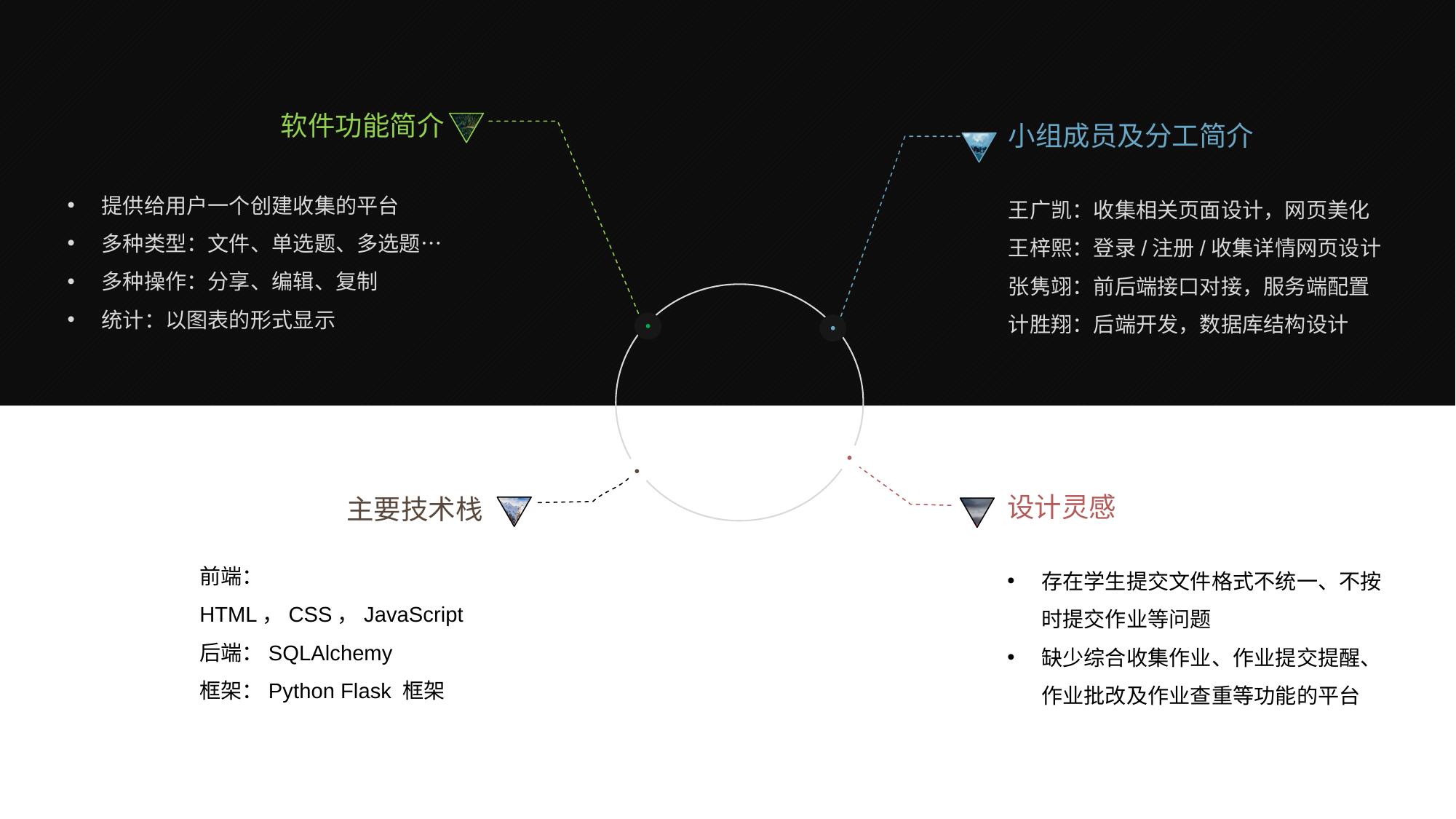

软件功能简介

提供给用户一个创建收集的平台
多种类型：文件、单选题、多选题…
多种操作：分享、编辑、复制
统计：以图表的形式显示

小组成员及分工简介

王广凯：收集相关页面设计，网页美化
王梓熙：登录/注册/收集详情网页设计
张隽翊：前后端接口对接，服务端配置
计胜翔：后端开发，数据库结构设计

设计灵感

存在学生提交文件格式不统一、不按时提交作业等问题
缺少综合收集作业、作业提交提醒、作业批改及作业查重等功能的平台

主要技术栈

前端：HTML，CSS，JavaScript
后端：SQLAlchemy
框架：Python Flask 框架